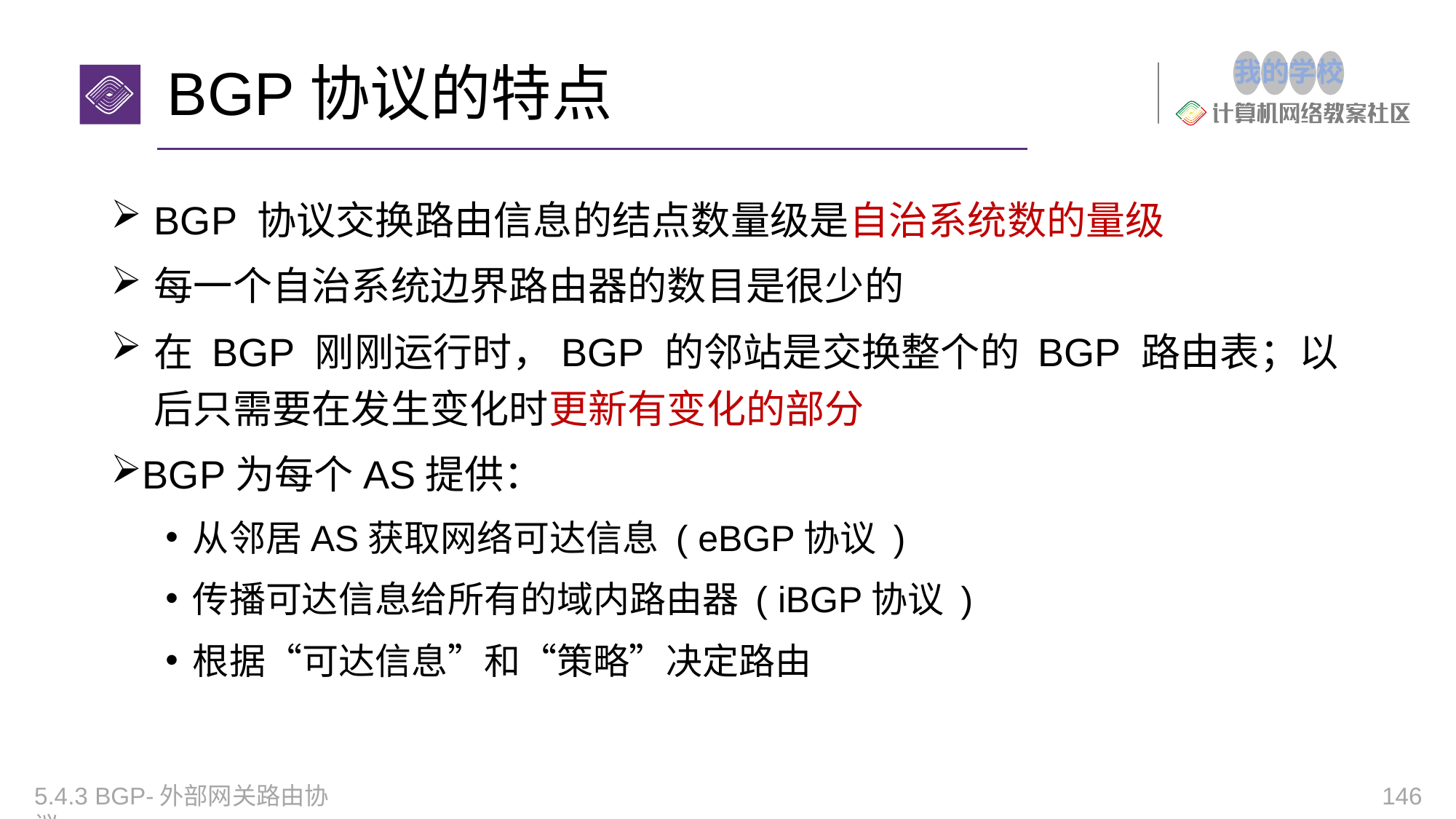

# BGP协议的特点
BGP 协议交换路由信息的结点数量级是自治系统数的量级
每一个自治系统边界路由器的数目是很少的
在 BGP 刚刚运行时，BGP 的邻站是交换整个的 BGP 路由表；以后只需要在发生变化时更新有变化的部分
BGP为每个AS提供：
从邻居AS获取网络可达信息 ( eBGP协议 )
传播可达信息给所有的域内路由器 ( iBGP协议 )
根据“可达信息”和“策略”决定路由

5.4.3 BGP-外部网关路由协议
146